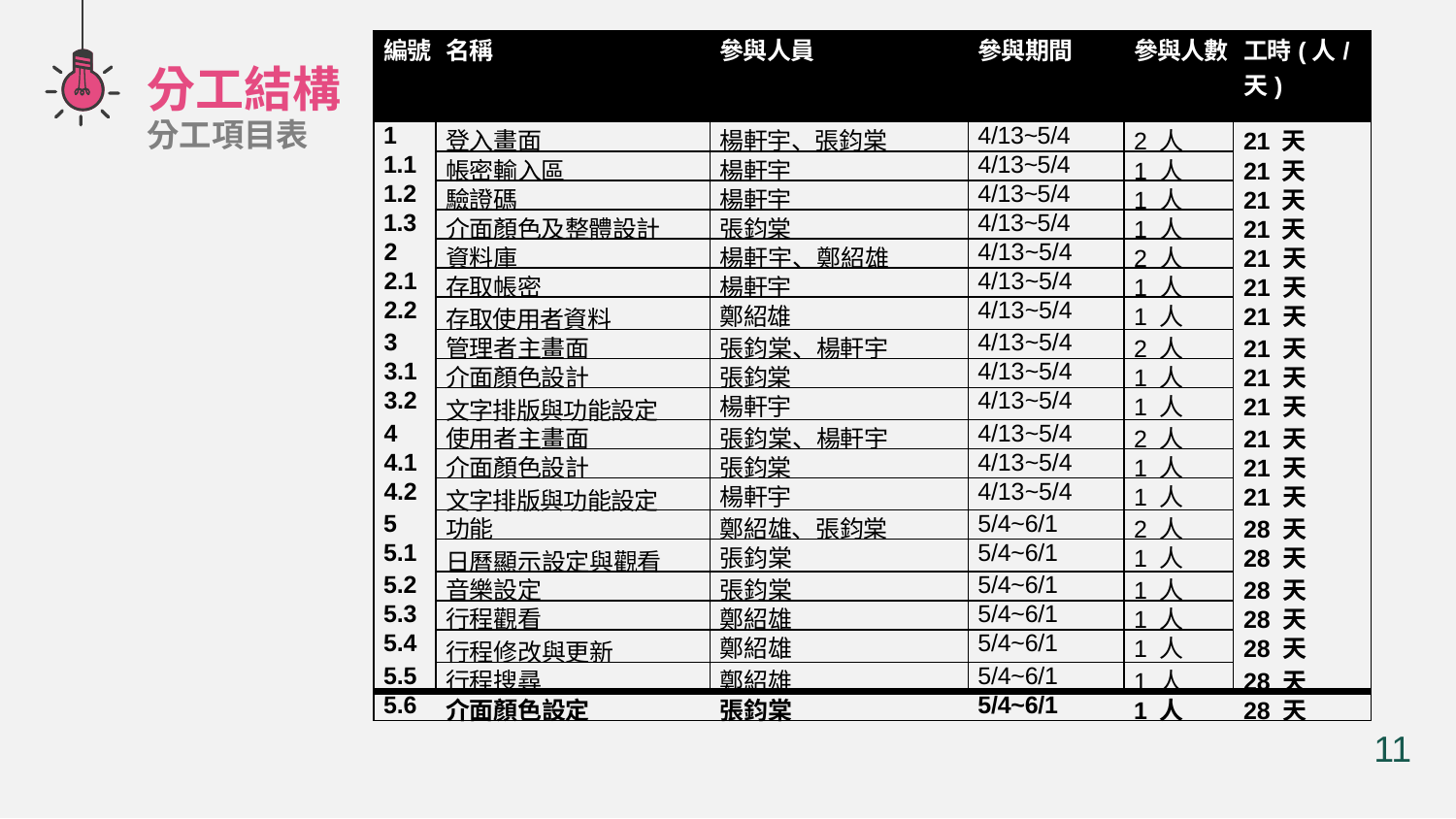

| 編號 | 名稱 | 參與人員 | 參與期間 | 參與人數 | 工時(人/ 天) |
| --- | --- | --- | --- | --- | --- |
| 1 | 登入畫面 | 楊軒宇、張鈞棠 | 4/13~5/4 | 2 人 | 21 天 |
| 1.1 | 帳密輸入區 | 楊軒宇 | 4/13~5/4 | 1 人 | 21 天 |
| 1.2 | 驗證碼 | 楊軒宇 | 4/13~5/4 | 1 人 | 21 天 |
| 1.3 | 介面顏色及整體設計 | 張鈞棠 | 4/13~5/4 | 1 人 | 21 天 |
| 2 | 資料庫 | 楊軒宇、鄭紹雄 | 4/13~5/4 | 2 人 | 21 天 |
| 2.1 | 存取帳密 | 楊軒宇 | 4/13~5/4 | 1 人 | 21 天 |
| 2.2 | 存取使用者資料 | 鄭紹雄 | 4/13~5/4 | 1 人 | 21 天 |
| 3 | 管理者主畫面 | 張鈞棠、楊軒宇 | 4/13~5/4 | 2 人 | 21 天 |
| 3.1 | 介面顏色設計 | 張鈞棠 | 4/13~5/4 | 1 人 | 21 天 |
| 3.2 | 文字排版與功能設定 | 楊軒宇 | 4/13~5/4 | 1 人 | 21 天 |
| 4 | 使用者主畫面 | 張鈞棠、楊軒宇 | 4/13~5/4 | 2 人 | 21 天 |
| 4.1 | 介面顏色設計 | 張鈞棠 | 4/13~5/4 | 1 人 | 21 天 |
| 4.2 | 文字排版與功能設定 | 楊軒宇 | 4/13~5/4 | 1 人 | 21 天 |
| 5 | 功能 | 鄭紹雄、張鈞棠 | 5/4~6/1 | 2 人 | 28 天 |
| 5.1 | 日曆顯示設定與觀看 | 張鈞棠 | 5/4~6/1 | 1 人 | 28 天 |
| 5.2 | 音樂設定 | 張鈞棠 | 5/4~6/1 | 1 人 | 28 天 |
| 5.3 | 行程觀看 | 鄭紹雄 | 5/4~6/1 | 1 人 | 28 天 |
| 5.4 | 行程修改與更新 | 鄭紹雄 | 5/4~6/1 | 1 人 | 28 天 |
| 5.5 | 行程搜尋 | 鄭紹雄 | 5/4~6/1 | 1 人 | 28 天 |
| 5.6 | 介面顏色設定 | 張鈞棠 | 5/4~6/1 | 1 人 | 28 天 |
分工結構

分工項目表
11